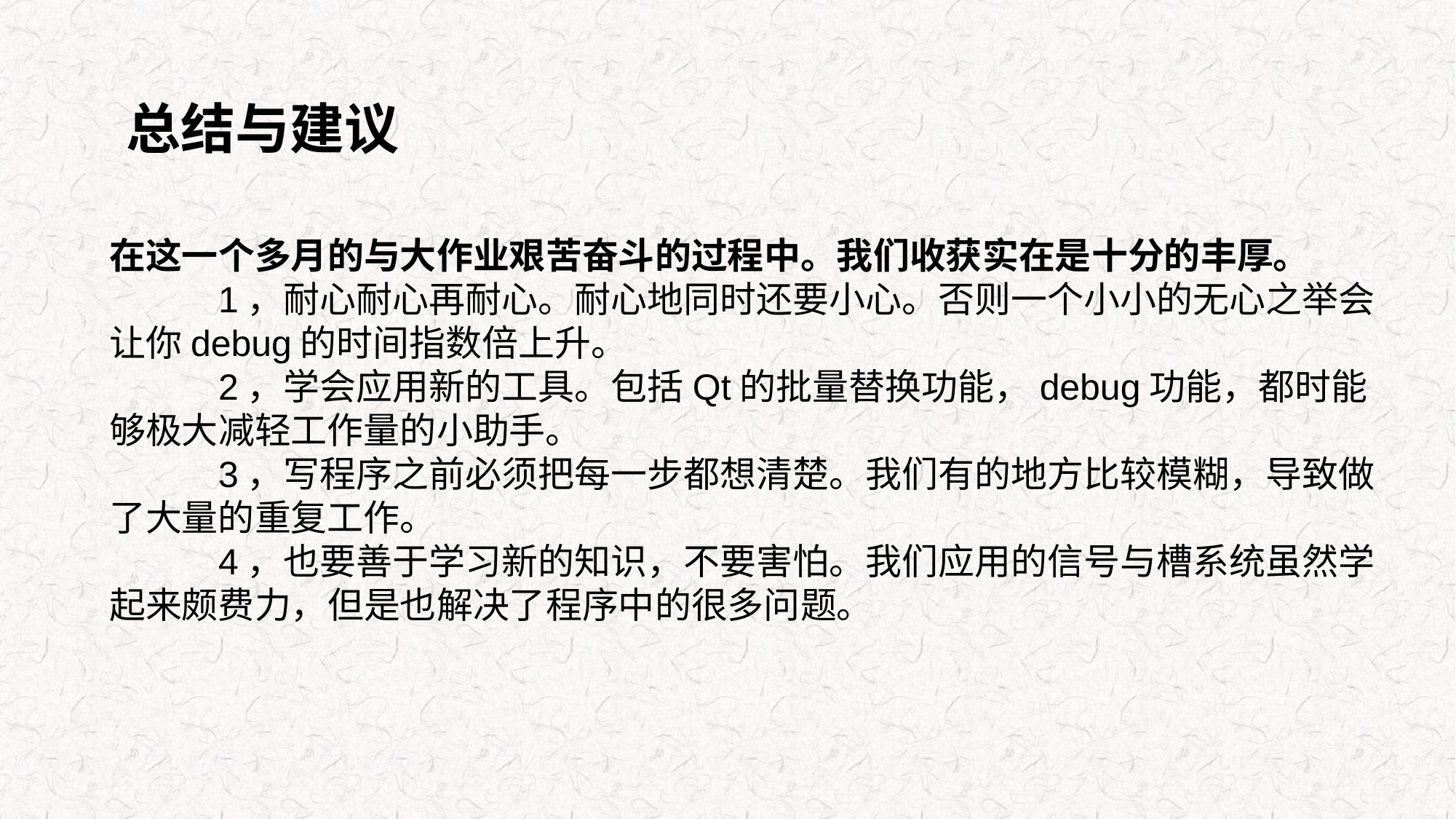

总结与建议
在这一个多月的与大作业艰苦奋斗的过程中。我们收获实在是十分的丰厚。
	1，耐心耐心再耐心。耐心地同时还要小心。否则一个小小的无心之举会让你debug的时间指数倍上升。
	2，学会应用新的工具。包括Qt的批量替换功能，debug功能，都时能够极大减轻工作量的小助手。
	3，写程序之前必须把每一步都想清楚。我们有的地方比较模糊，导致做了大量的重复工作。
	4，也要善于学习新的知识，不要害怕。我们应用的信号与槽系统虽然学起来颇费力，但是也解决了程序中的很多问题。